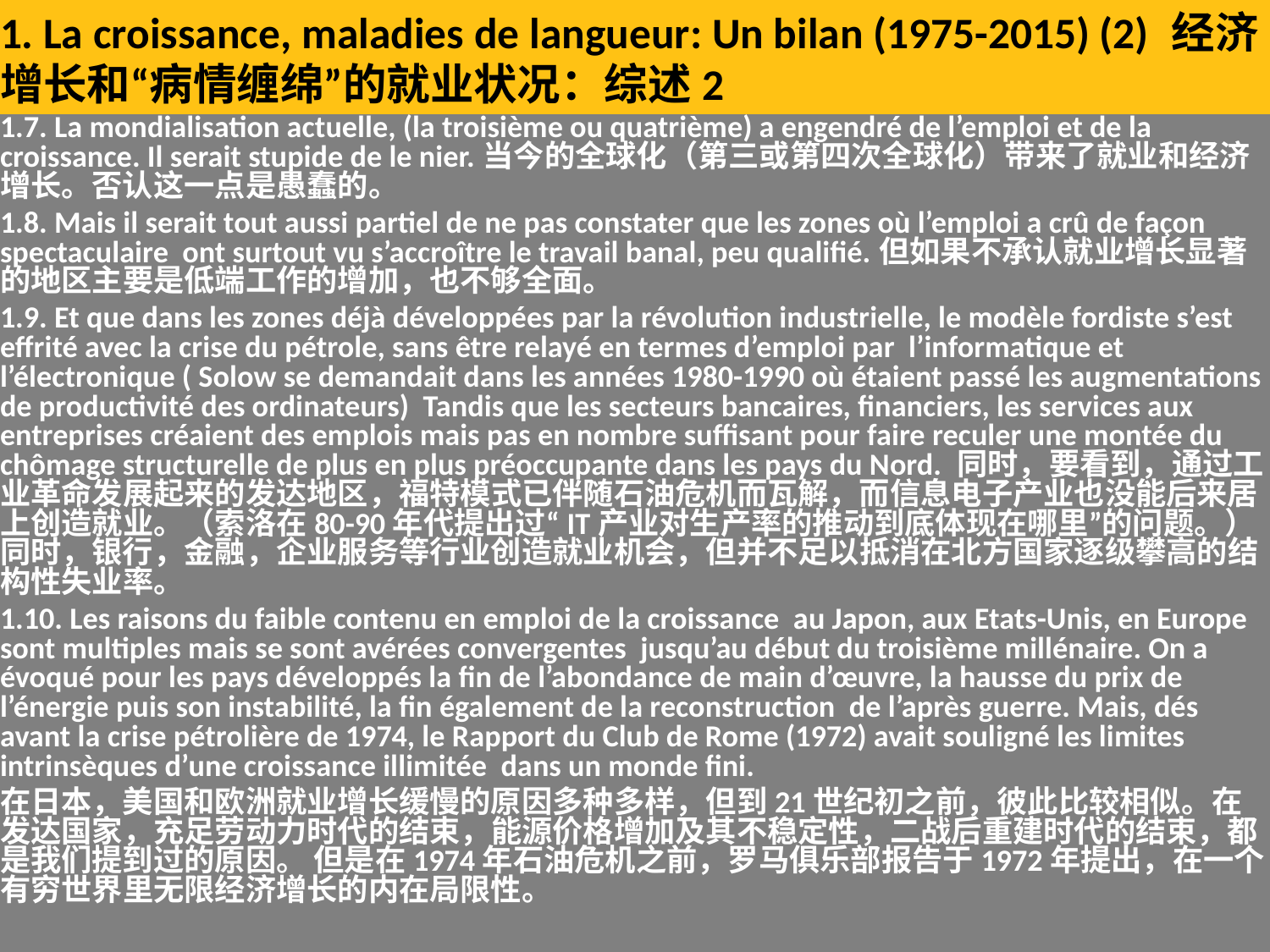

# 1. La croissance, maladies de langueur: Un bilan (1975-2015) (2) 经济增长和“病情缠绵”的就业状况：综述2
1.7. La mondialisation actuelle, (la troisième ou quatrième) a engendré de l’emploi et de la croissance. Il serait stupide de le nier.当今的全球化（第三或第四次全球化）带来了就业和经济增长。否认这一点是愚蠢的。
1.8. Mais il serait tout aussi partiel de ne pas constater que les zones où l’emploi a crû de façon spectaculaire  ont surtout vu s’accroître le travail banal, peu qualifié.但如果不承认就业增长显著的地区主要是低端工作的增加，也不够全面。
1.9. Et que dans les zones déjà développées par la révolution industrielle, le modèle fordiste s’est effrité avec la crise du pétrole, sans être relayé en termes d’emploi par  l’informatique et l’électronique ( Solow se demandait dans les années 1980-1990 où étaient passé les augmentations de productivité des ordinateurs)  Tandis que les secteurs bancaires, financiers, les services aux entreprises créaient des emplois mais pas en nombre suffisant pour faire reculer une montée du chômage structurelle de plus en plus préoccupante dans les pays du Nord. 同时，要看到，通过工业革命发展起来的发达地区，福特模式已伴随石油危机而瓦解，而信息电子产业也没能后来居上创造就业。（索洛在80-90年代提出过“IT产业对生产率的推动到底体现在哪里”的问题。）同时，银行，金融，企业服务等行业创造就业机会，但并不足以抵消在北方国家逐级攀高的结构性失业率。
1.10. Les raisons du faible contenu en emploi de la croissance  au Japon, aux Etats-Unis, en Europe sont multiples mais se sont avérées convergentes  jusqu’au début du troisième millénaire. On a évoqué pour les pays développés la fin de l’abondance de main d’œuvre, la hausse du prix de l’énergie puis son instabilité, la fin également de la reconstruction  de l’après guerre. Mais, dés avant la crise pétrolière de 1974, le Rapport du Club de Rome (1972) avait souligné les limites intrinsèques d’une croissance illimitée  dans un monde fini.
在日本，美国和欧洲就业增长缓慢的原因多种多样，但到21世纪初之前，彼此比较相似。在发达国家，充足劳动力时代的结束，能源价格增加及其不稳定性，二战后重建时代的结束，都是我们提到过的原因。 但是在1974年石油危机之前，罗马俱乐部报告于1972年提出，在一个有穷世界里无限经济增长的内在局限性。